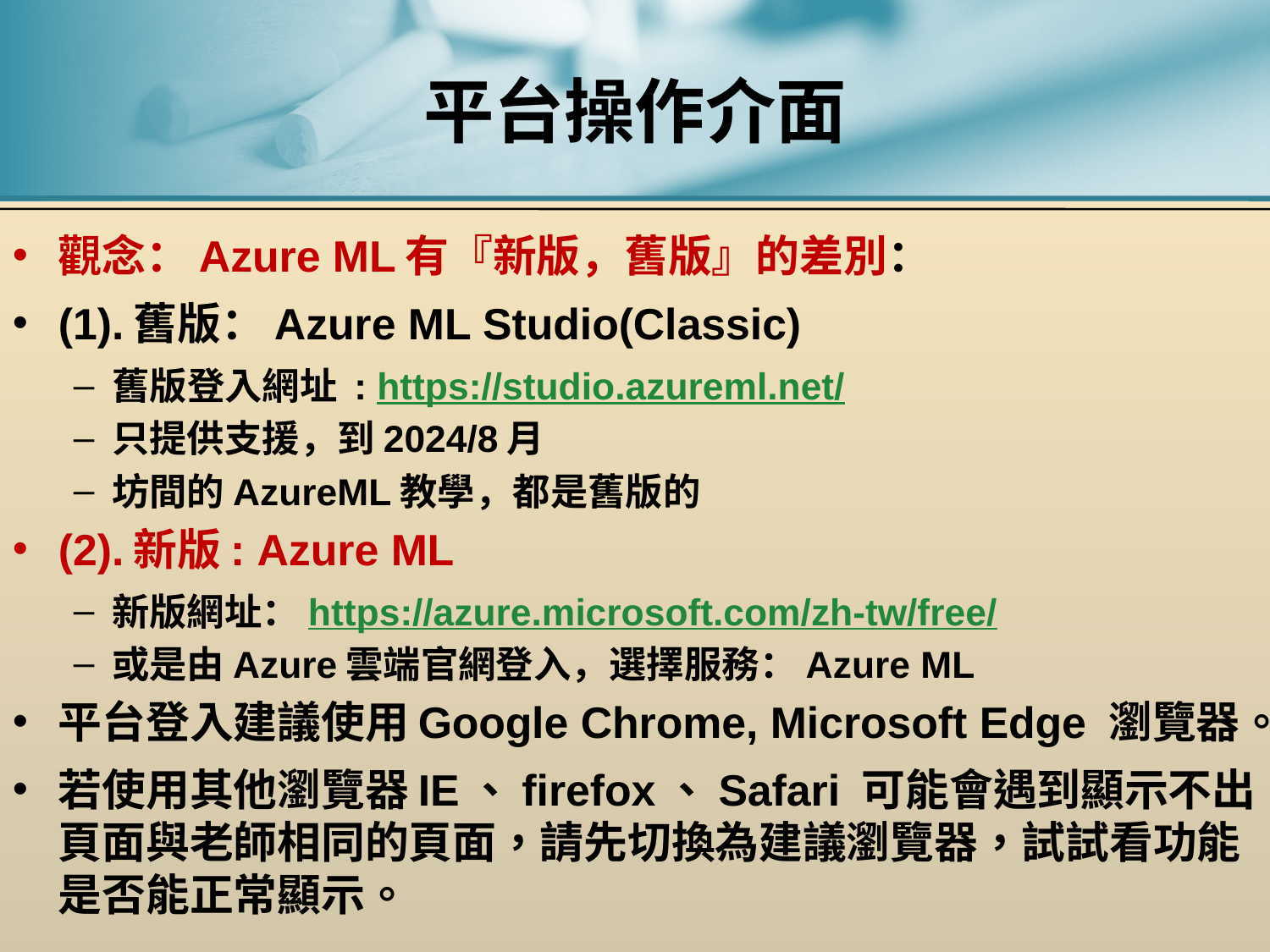

# 平台操作介面
觀念：Azure ML有『新版，舊版』的差別：
(1).舊版：Azure ML Studio(Classic)
舊版登入網址 : https://studio.azureml.net/
只提供支援，到2024/8月
坊間的AzureML教學，都是舊版的
(2).新版: Azure ML
新版網址：https://azure.microsoft.com/zh-tw/free/
或是由Azure雲端官網登入，選擇服務：Azure ML
平台登入建議使用Google Chrome, Microsoft Edge 瀏覽器。
若使用其他瀏覽器IE、firefox、Safari 可能會遇到顯示不出頁面與老師相同的頁面，請先切換為建議瀏覽器，試試看功能是否能正常顯示。